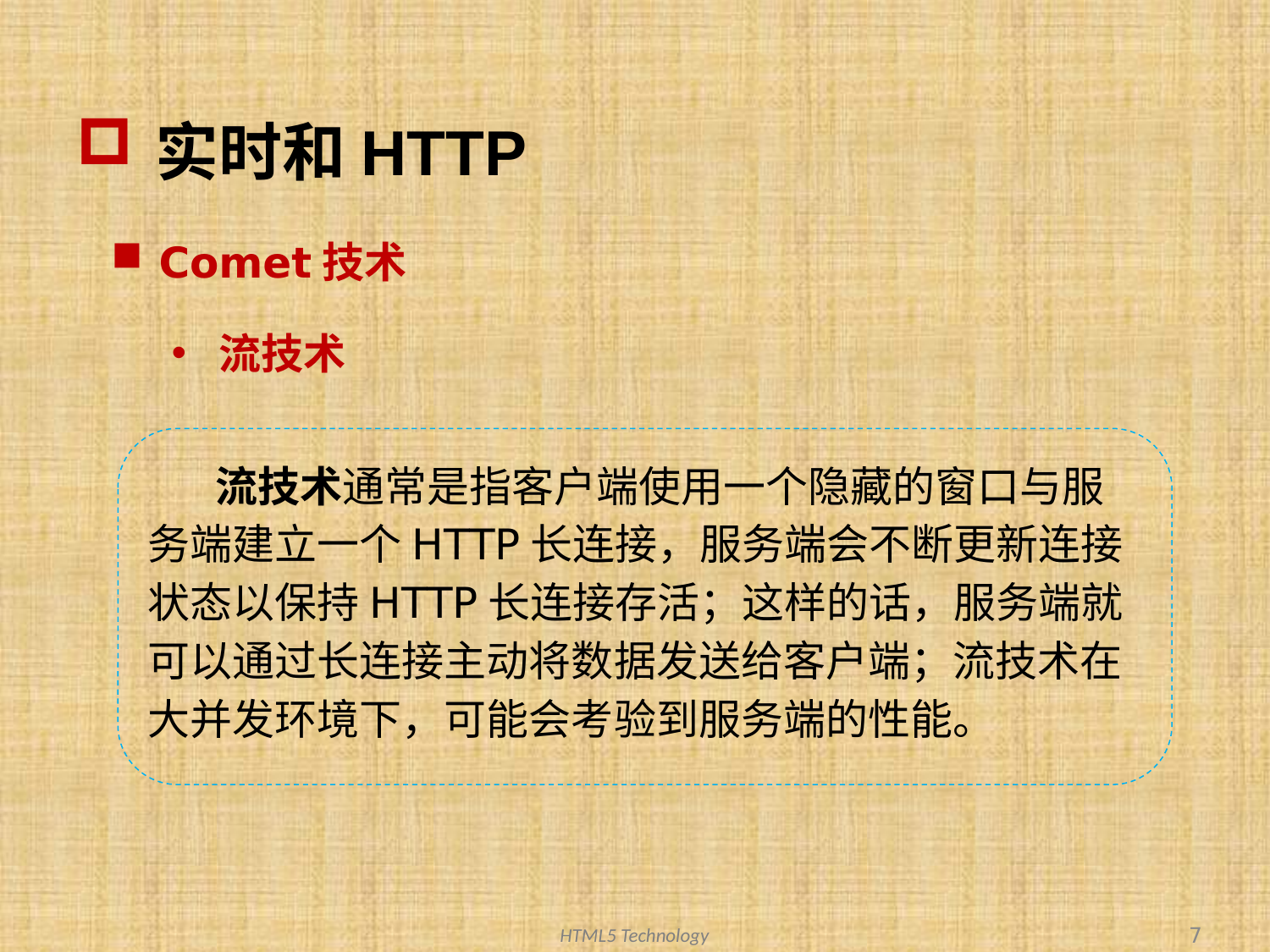

# 实时和HTTP
Comet技术
流技术
      流技术通常是指客户端使用一个隐藏的窗口与服务端建立一个HTTP长连接，服务端会不断更新连接状态以保持HTTP长连接存活；这样的话，服务端就可以通过长连接主动将数据发送给客户端；流技术在大并发环境下，可能会考验到服务端的性能。

7
HTML5 Technology